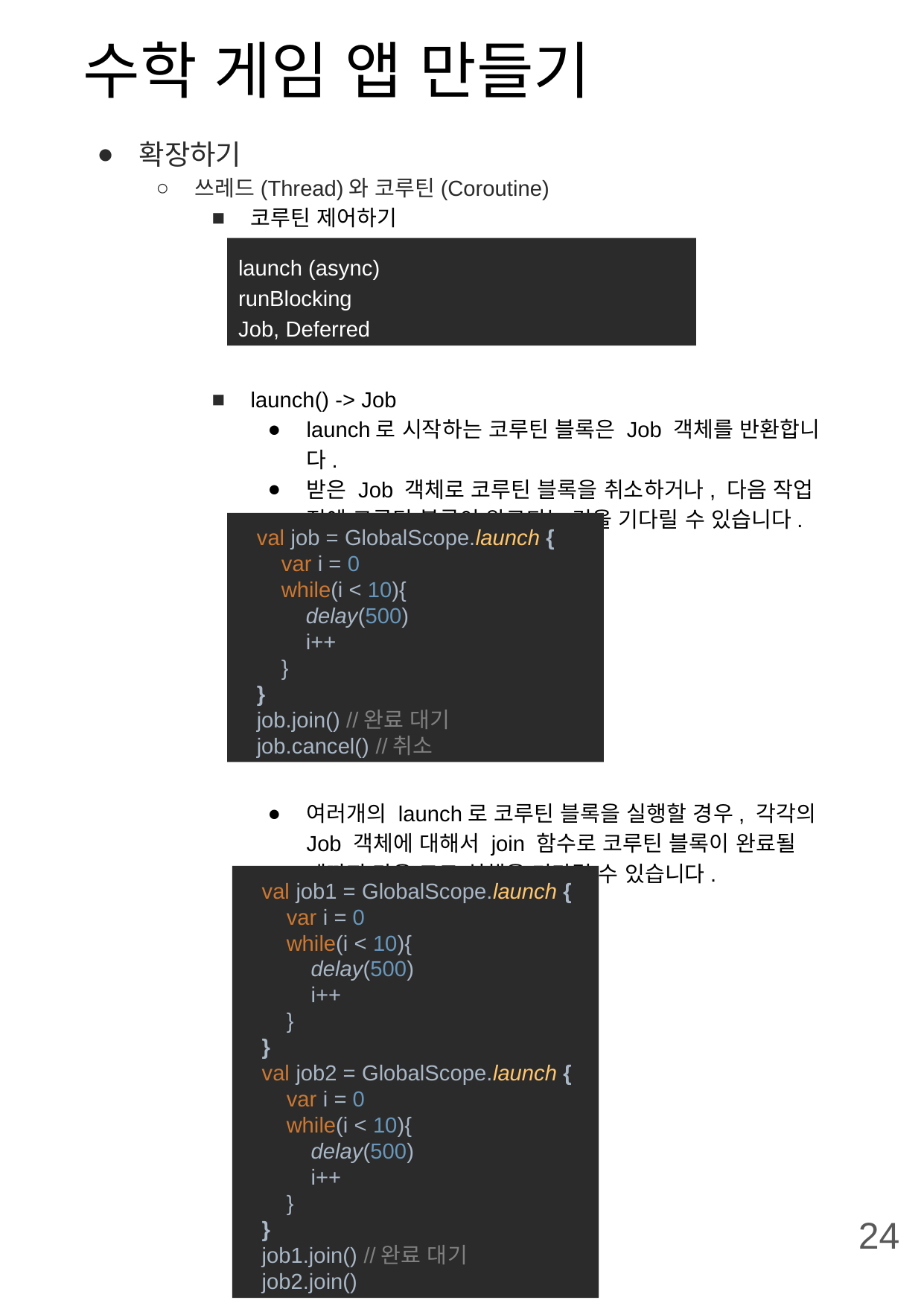

# 수학 게임 앱 만들기
확장하기
쓰레드(Thread)와 코루틴(Coroutine)
코루틴 제어하기

launch() -> Job
launch로 시작하는 코루틴 블록은 Job 객체를 반환합니다.
받은 Job 객체로 코루틴 블록을 취소하거나, 다음 작업 전에 코루틴 블록이 완료되는 것을 기다릴 수 있습니다.

여러개의 launch로 코루틴 블록을 실행할 경우, 각각의 Job 객체에 대해서 join 함수로 코루틴 블록이 완료될 때까지 다음 코드 실행을 기다릴 수 있습니다.
launch (async)
runBlocking
Job, Deferred
   val job = GlobalScope.launch {
       var i = 0
       while(i < 10){
           delay(500)
           i++
       }
   }
   job.join() //완료 대기
   job.cancel() //취소
   val job1 = GlobalScope.launch {
       var i = 0
       while(i < 10){
           delay(500)
           i++
       }
   }
   val job2 = GlobalScope.launch {
       var i = 0
       while(i < 10){
           delay(500)
           i++
       }
   }
   job1.join() //완료 대기
   job2.join()
24